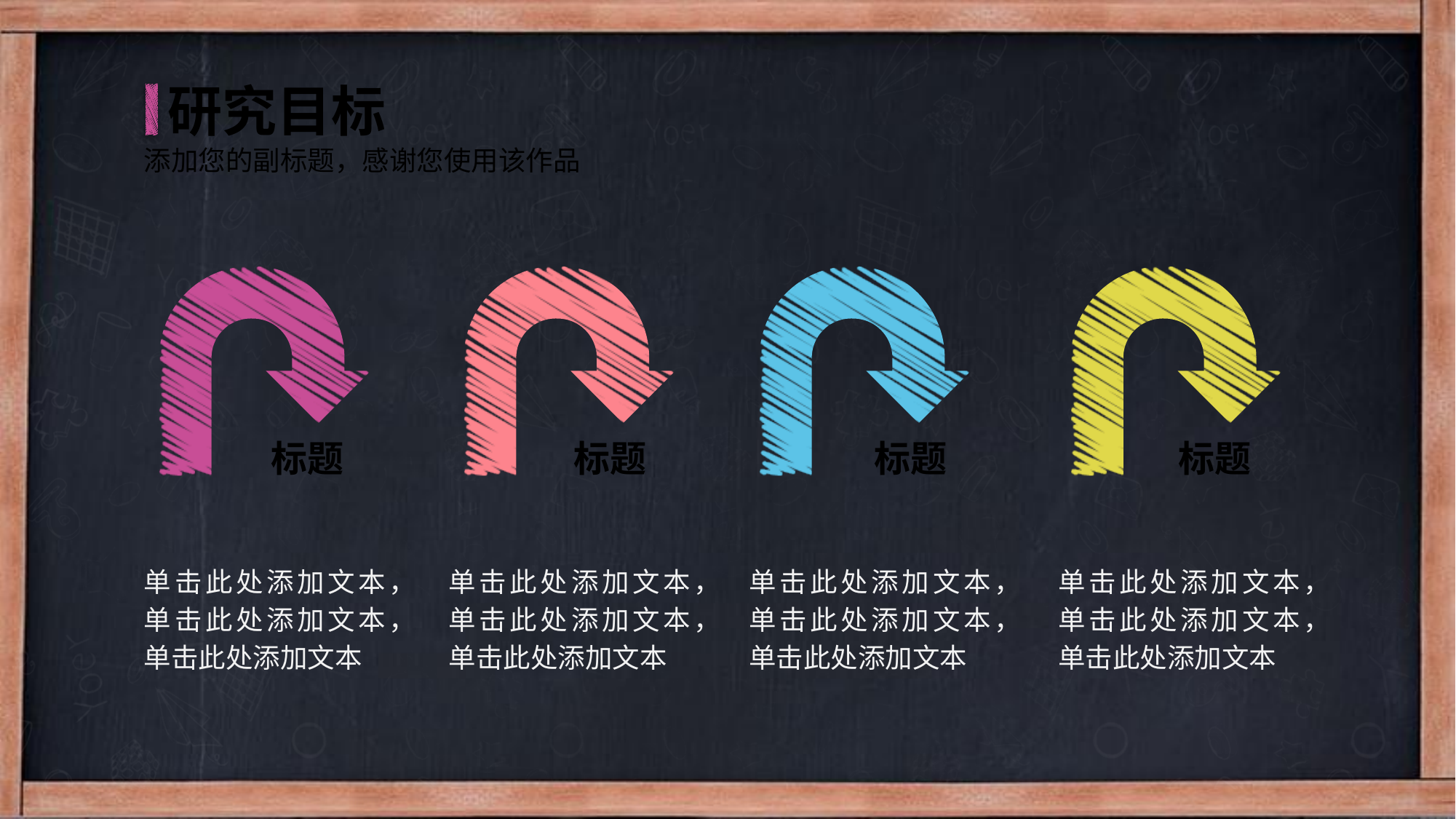

研究目标

添加您的副标题，感谢您使用该作品

标题
标题
标题
标题
单击此处添加文本，单击此处添加文本，单击此处添加文本
单击此处添加文本，单击此处添加文本，单击此处添加文本
单击此处添加文本，单击此处添加文本，单击此处添加文本
单击此处添加文本，单击此处添加文本，单击此处添加文本